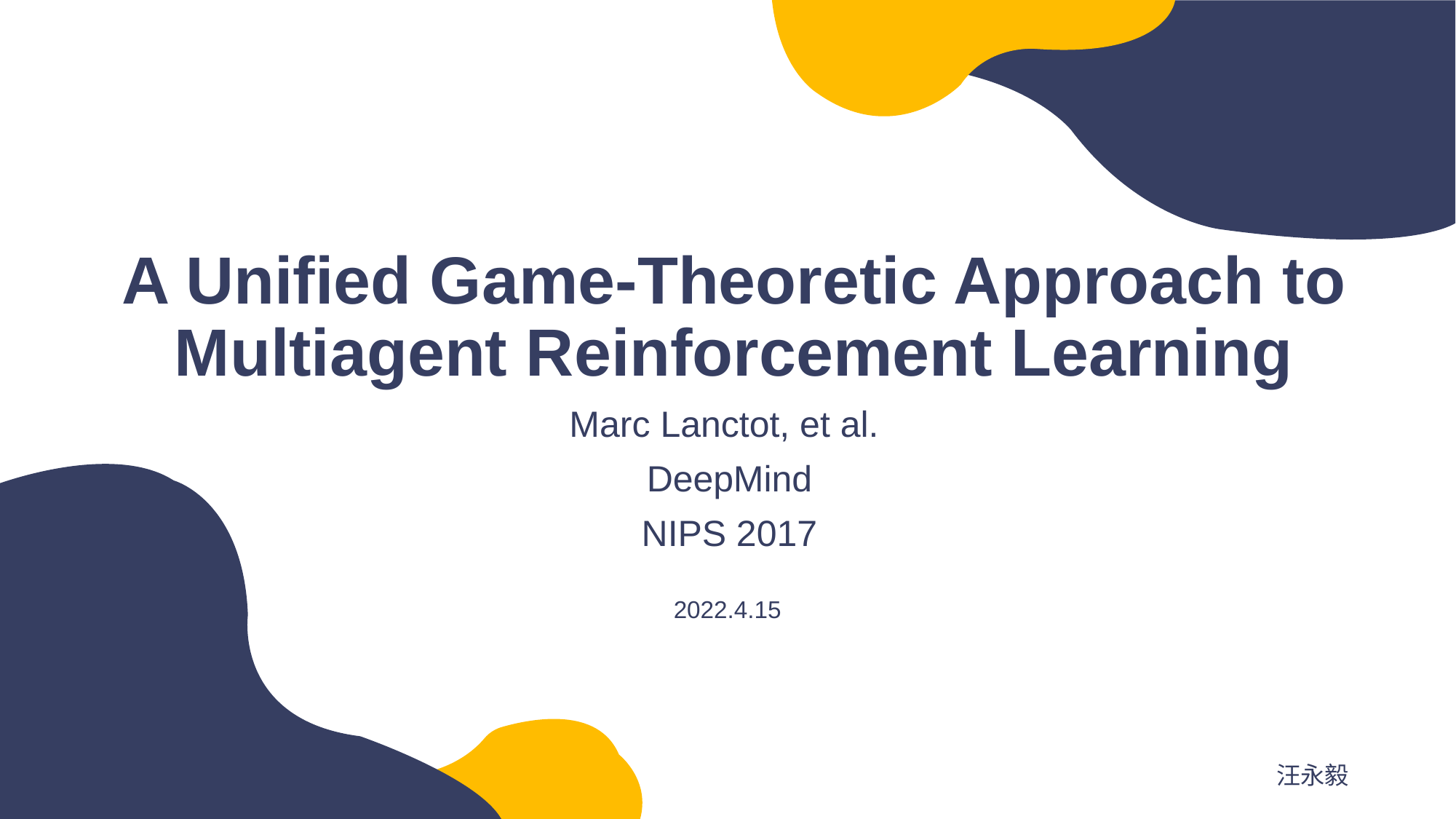

# A Unified Game-Theoretic Approach to Multiagent Reinforcement Learning
Marc Lanctot, et al.
DeepMind
NIPS 2017
2022.4.15
汪永毅